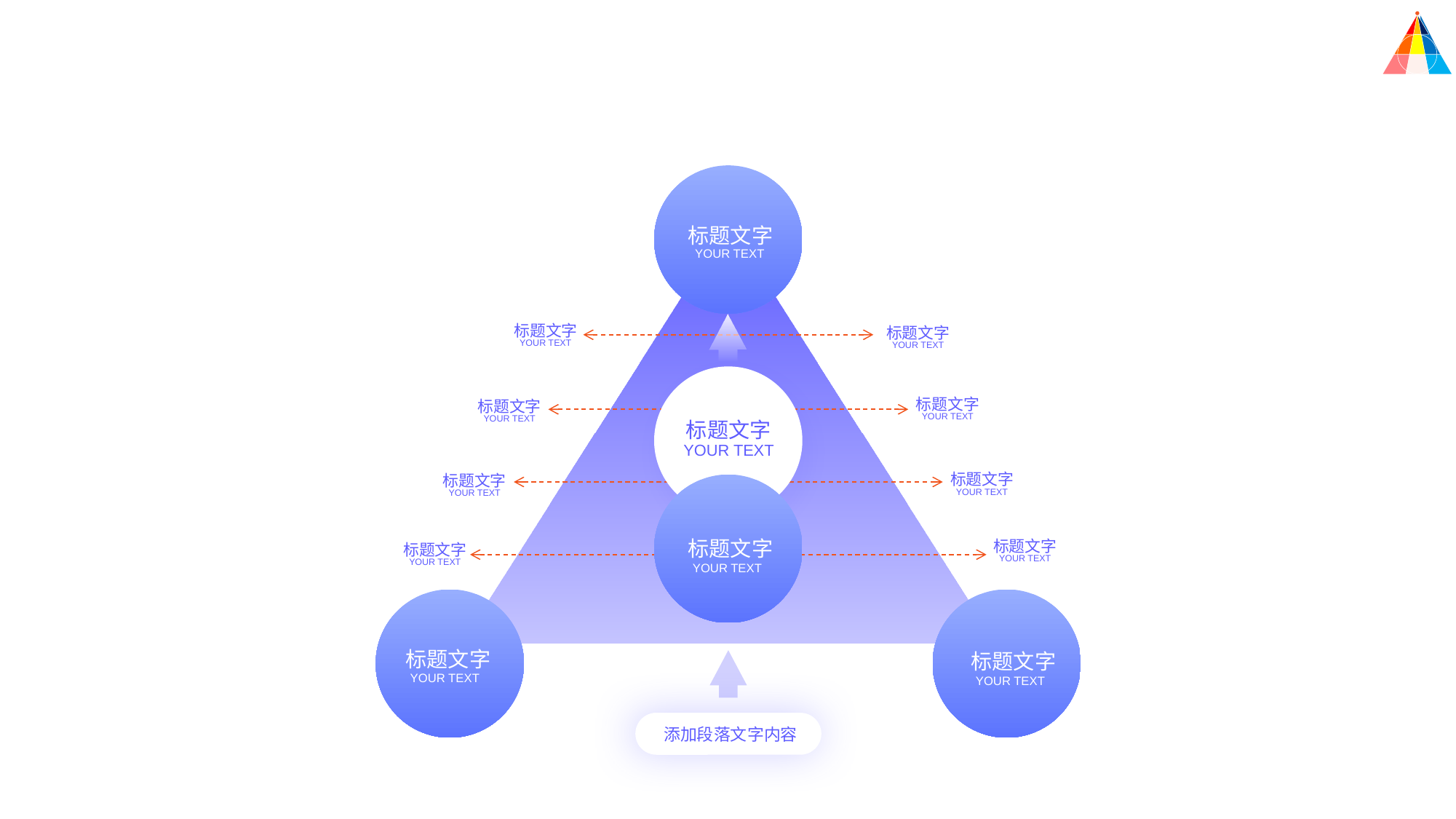

标题文字

YOUR TEXT

标题文字
标题文字
YOUR TEXT
YOUR TEXT

标题文字
标题文字
YOUR TEXT
YOUR TEXT
标题文字
YOUR TEXT
标题文字
标题文字

YOUR TEXT
YOUR TEXT
标题文字
标题文字
标题文字
YOUR TEXT
YOUR TEXT
YOUR TEXT

标题文字
标题文字

YOUR TEXT
YOUR TEXT

添加段落文字内容